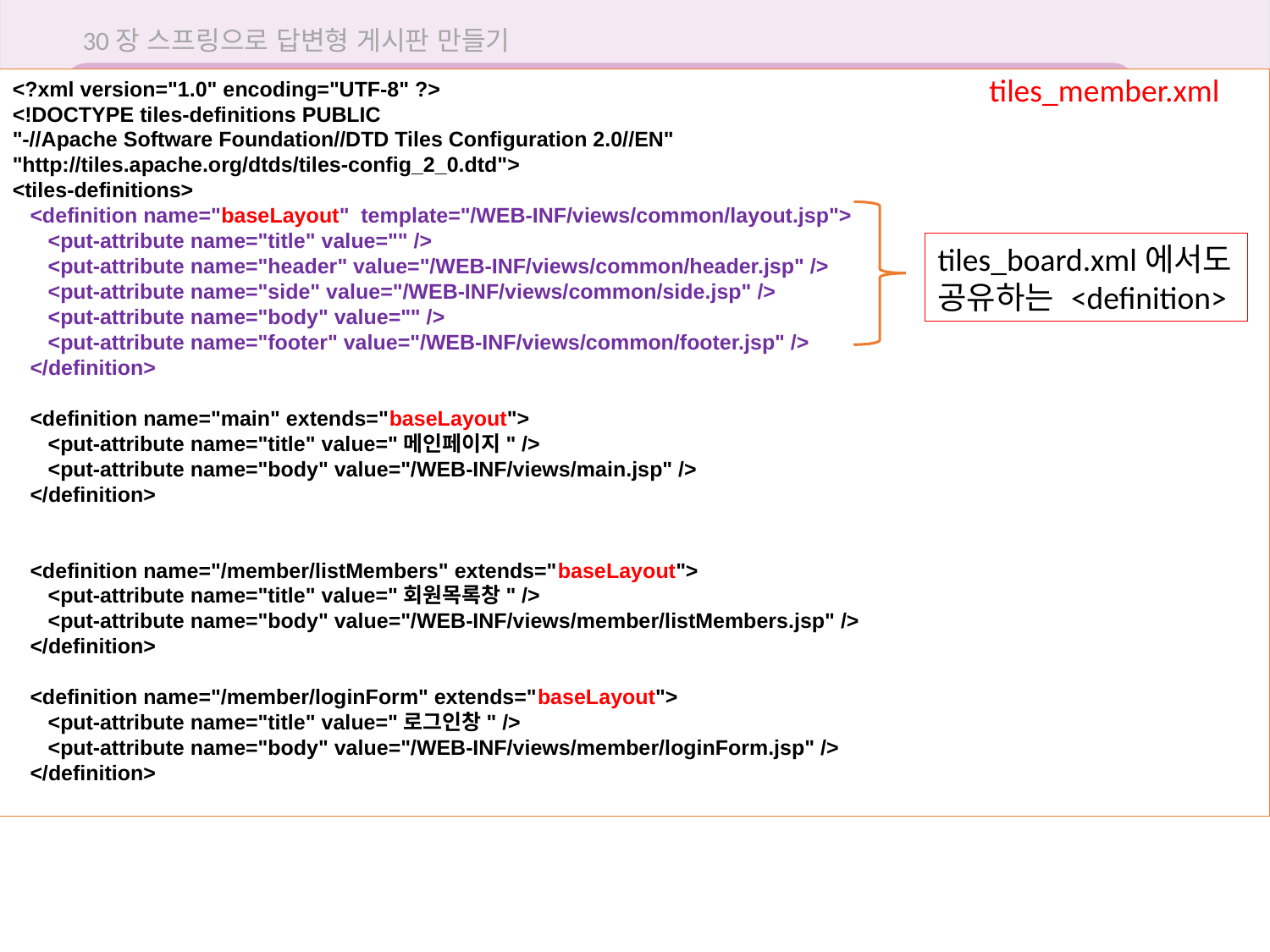

30장 스프링으로 답변형 게시판 만들기
tiles_member.xml
<?xml version="1.0" encoding="UTF-8" ?>
<!DOCTYPE tiles-definitions PUBLIC
"-//Apache Software Foundation//DTD Tiles Configuration 2.0//EN"
"http://tiles.apache.org/dtds/tiles-config_2_0.dtd">
<tiles-definitions>
   <definition name="baseLayout"  template="/WEB-INF/views/common/layout.jsp">
      <put-attribute name="title" value="" />
      <put-attribute name="header" value="/WEB-INF/views/common/header.jsp" />
      <put-attribute name="side" value="/WEB-INF/views/common/side.jsp" />
      <put-attribute name="body" value="" />
      <put-attribute name="footer" value="/WEB-INF/views/common/footer.jsp" />
   </definition>

   <definition name="main" extends="baseLayout">
      <put-attribute name="title" value="메인페이지" />
      <put-attribute name="body" value="/WEB-INF/views/main.jsp" />
   </definition>

   <definition name="/member/listMembers" extends="baseLayout">
      <put-attribute name="title" value="회원목록창" />
      <put-attribute name="body" value="/WEB-INF/views/member/listMembers.jsp" />
   </definition>

   <definition name="/member/loginForm" extends="baseLayout">
      <put-attribute name="title" value="로그인창" />
      <put-attribute name="body" value="/WEB-INF/views/member/loginForm.jsp" />
   </definition>

30.4 게시판 목록 표시하기

tiles_board.xml에서도 공유하는 <definition>